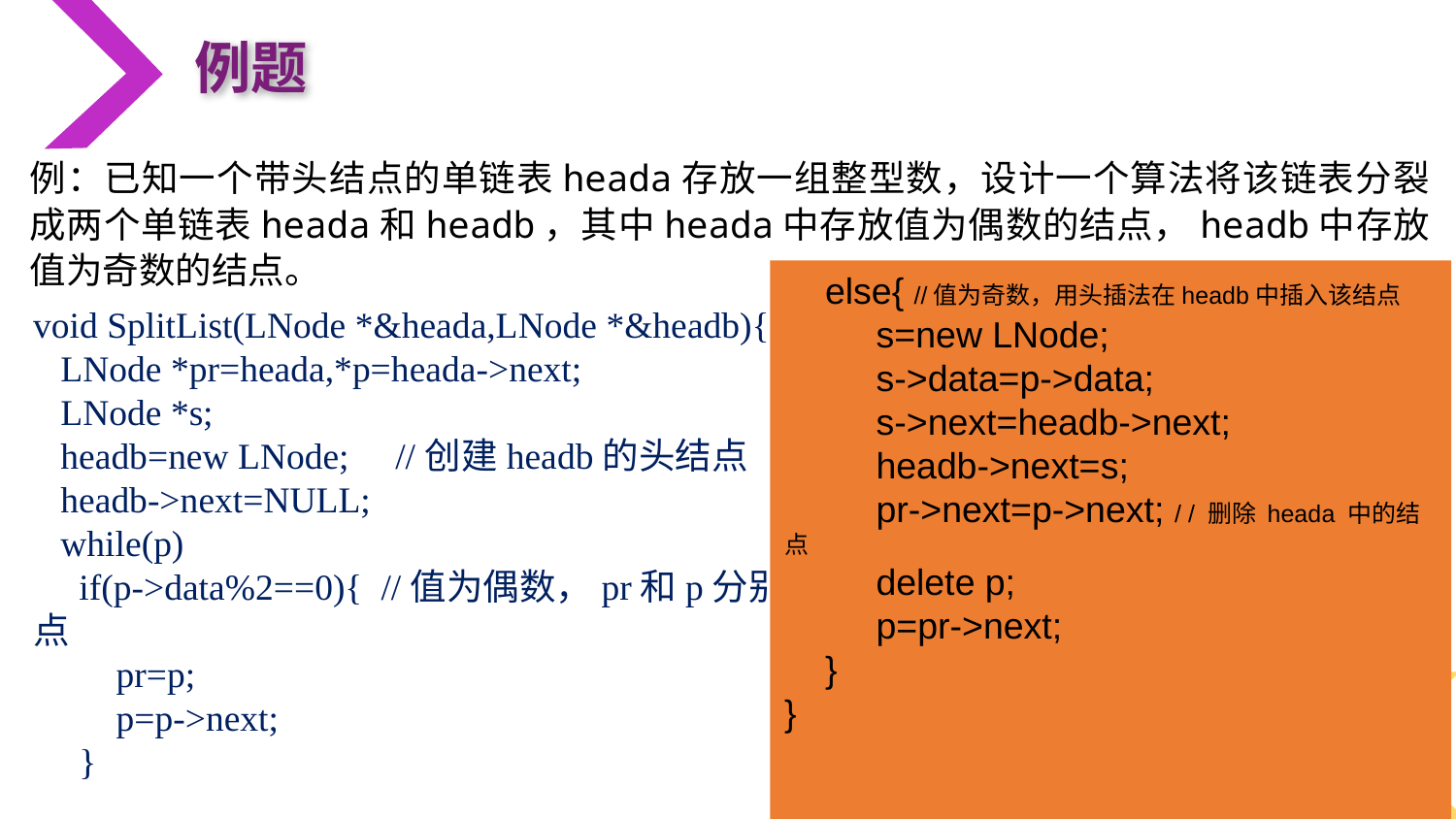

例题
例：已知一个带头结点的单链表heada存放一组整型数，设计一个算法将该链表分裂成两个单链表heada和headb，其中heada中存放值为偶数的结点，headb中存放值为奇数的结点。

    else{ //值为奇数，用头插法在headb中插入该结点
         s=new LNode;
         s->data=p->data;
         s->next=headb->next;
         headb->next=s;
         pr->next=p->next; / / 删除 heada 中的结点
         delete p;
         p=pr->next;
    }
}

void SplitList(LNode *&heada,LNode *&headb){
   LNode *pr=heada,*p=heada->next;
   LNode *s;
   headb=new LNode;     //创建headb的头结点
   headb->next=NULL;
   while(p)
     if(p->data%2==0){  //值为偶数，pr和p分别指向下一个结点
         pr=p;
         p=p->next;
     }